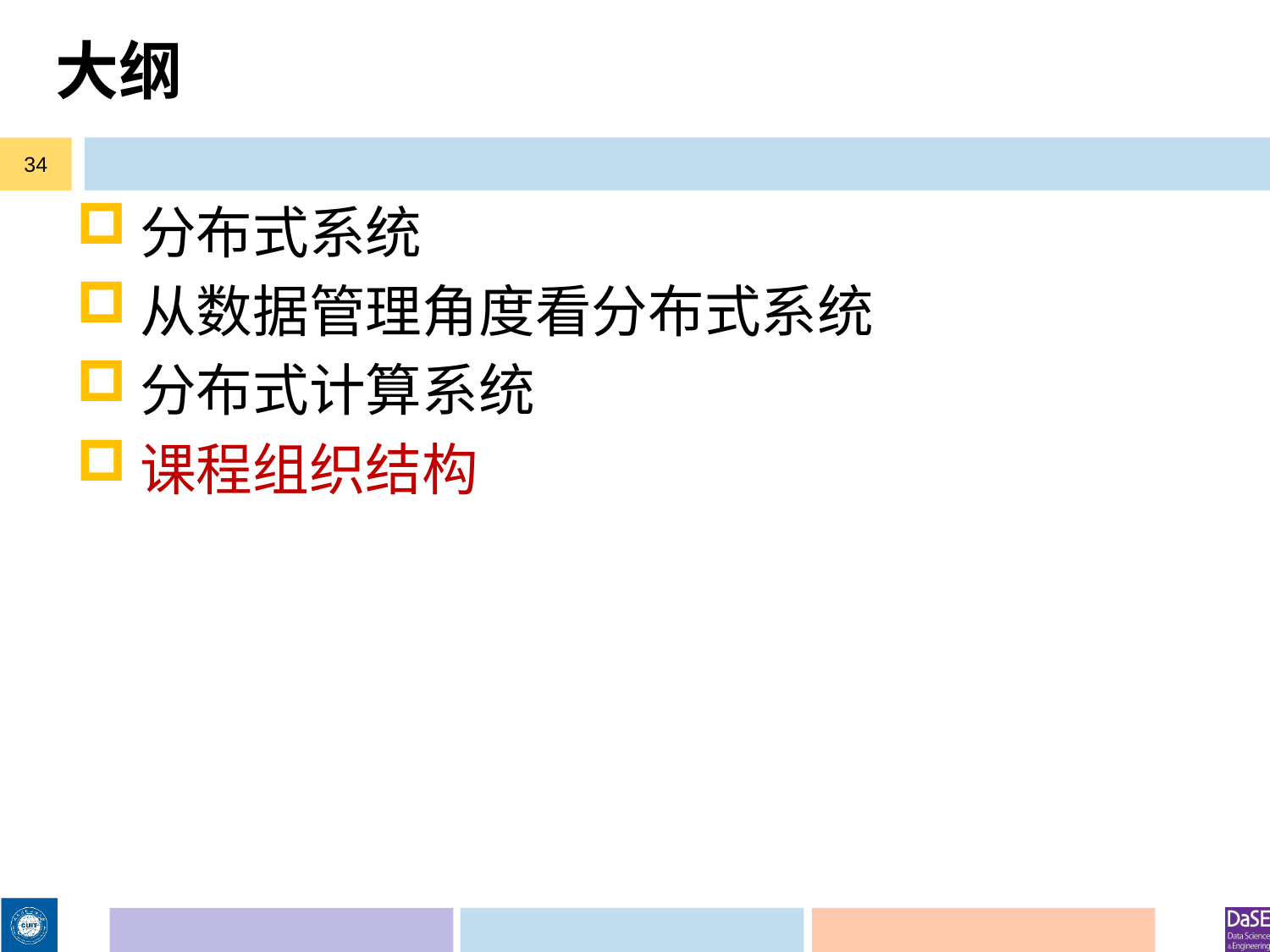

# 大纲
34
分布式系统
从数据管理角度看分布式系统
分布式计算系统
课程组织结构